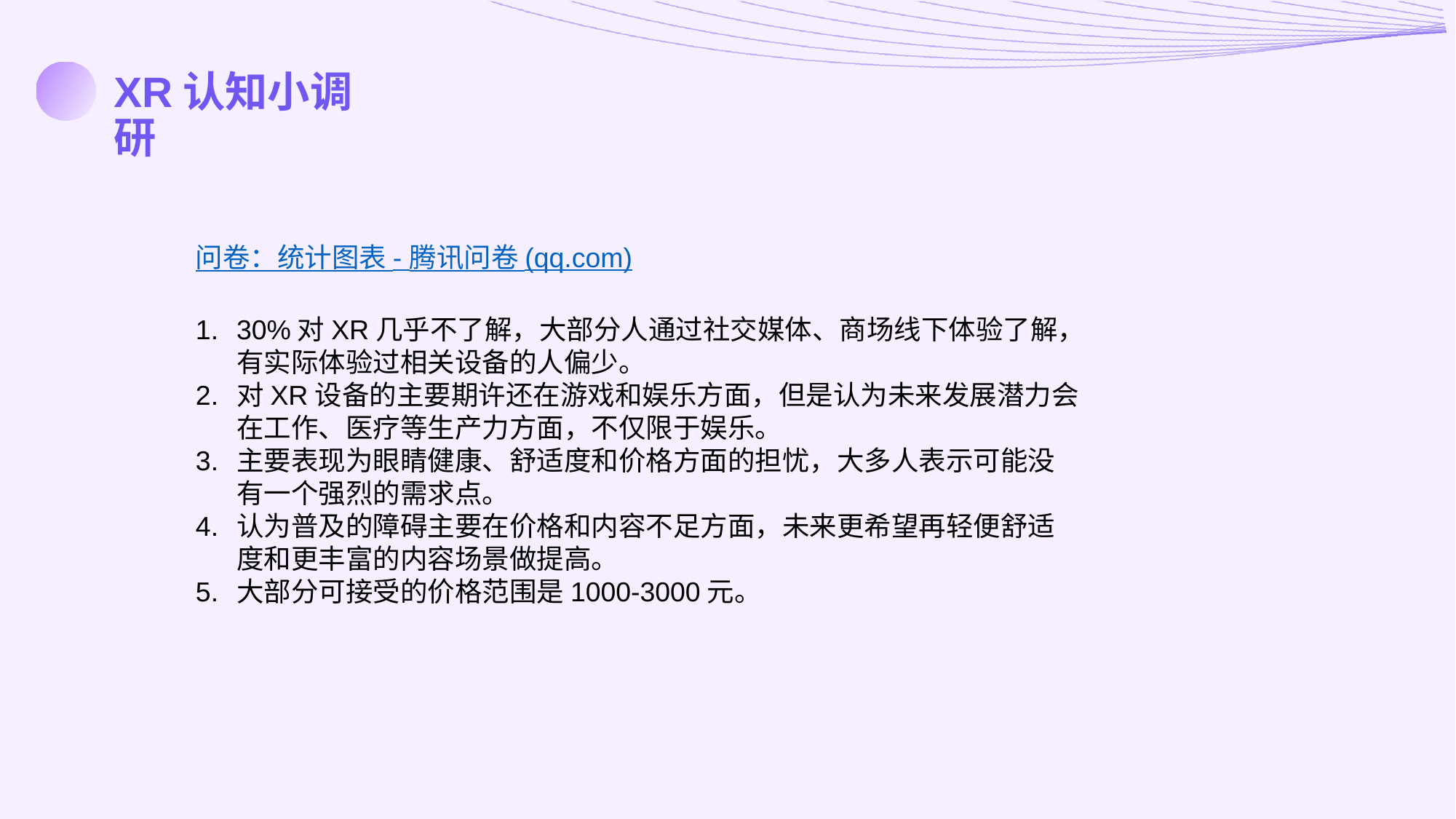

XR认知小调研
问卷：统计图表 - 腾讯问卷 (qq.com)

30%对XR几乎不了解，大部分人通过社交媒体、商场线下体验了解，有实际体验过相关设备的人偏少。
对XR设备的主要期许还在游戏和娱乐方面，但是认为未来发展潜力会在工作、医疗等生产力方面，不仅限于娱乐。
主要表现为眼睛健康、舒适度和价格方面的担忧，大多人表示可能没有一个强烈的需求点。
认为普及的障碍主要在价格和内容不足方面，未来更希望再轻便舒适度和更丰富的内容场景做提高。
大部分可接受的价格范围是1000-3000元。